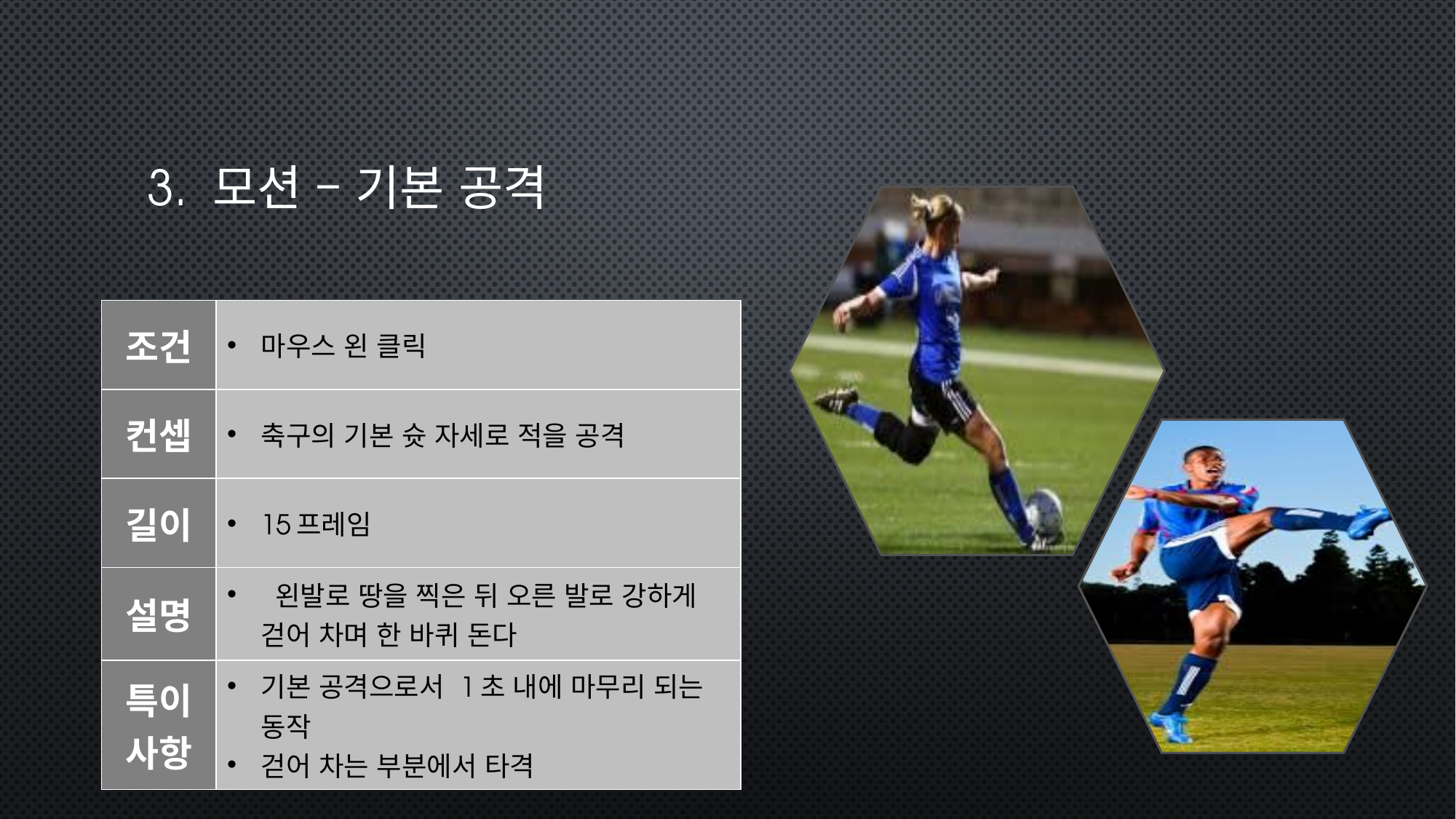

# 3. 모션 – 기본 공격

| 조건 | 마우스 왼 클릭 |
| --- | --- |
| 컨셉 | 축구의 기본 슛 자세로 적을 공격 |
| 길이 | 15프레임 |
| 설명 | 왼발로 땅을 찍은 뒤 오른 발로 강하게 걷어 차며 한 바퀴 돈다 |
| 특이사항 | 기본 공격으로서 1초 내에 마무리 되는 동작 걷어 차는 부분에서 타격 |